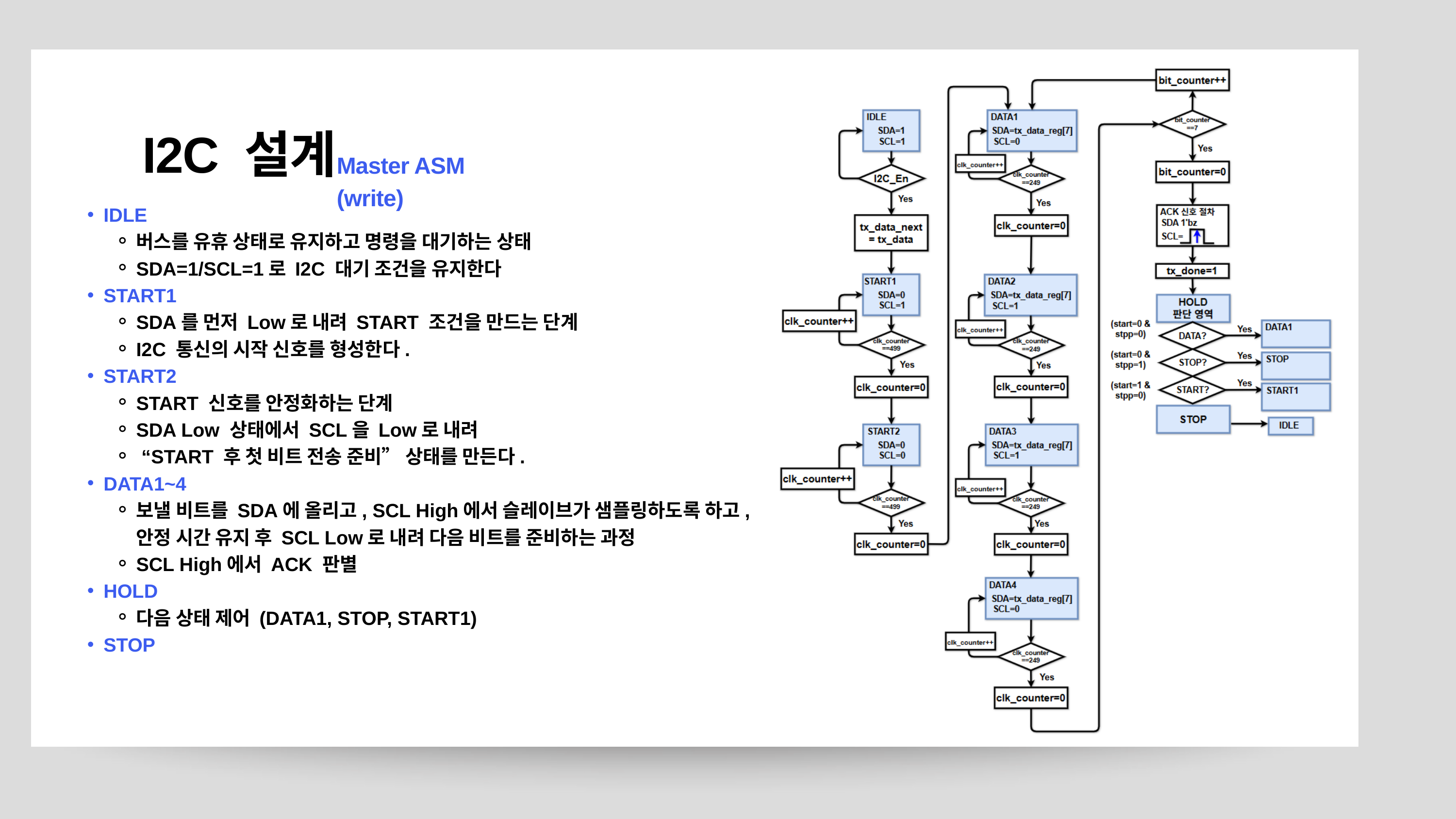

I2C 설계
Master ASM (write)
IDLE
버스를 유휴 상태로 유지하고 명령을 대기하는 상태
SDA=1/SCL=1로 I2C 대기 조건을 유지한다
START1
SDA를 먼저 Low로 내려 START 조건을 만드는 단계
I2C 통신의 시작 신호를 형성한다.
START2
START 신호를 안정화하는 단계
SDA Low 상태에서 SCL을 Low로 내려
 “START 후 첫 비트 전송 준비” 상태를 만든다.
DATA1~4
보낼 비트를 SDA에 올리고, SCL High에서 슬레이브가 샘플링하도록 하고, 안정 시간 유지 후 SCL Low로 내려 다음 비트를 준비하는 과정
SCL High에서 ACK 판별
HOLD
다음 상태 제어 (DATA1, STOP, START1)
STOP